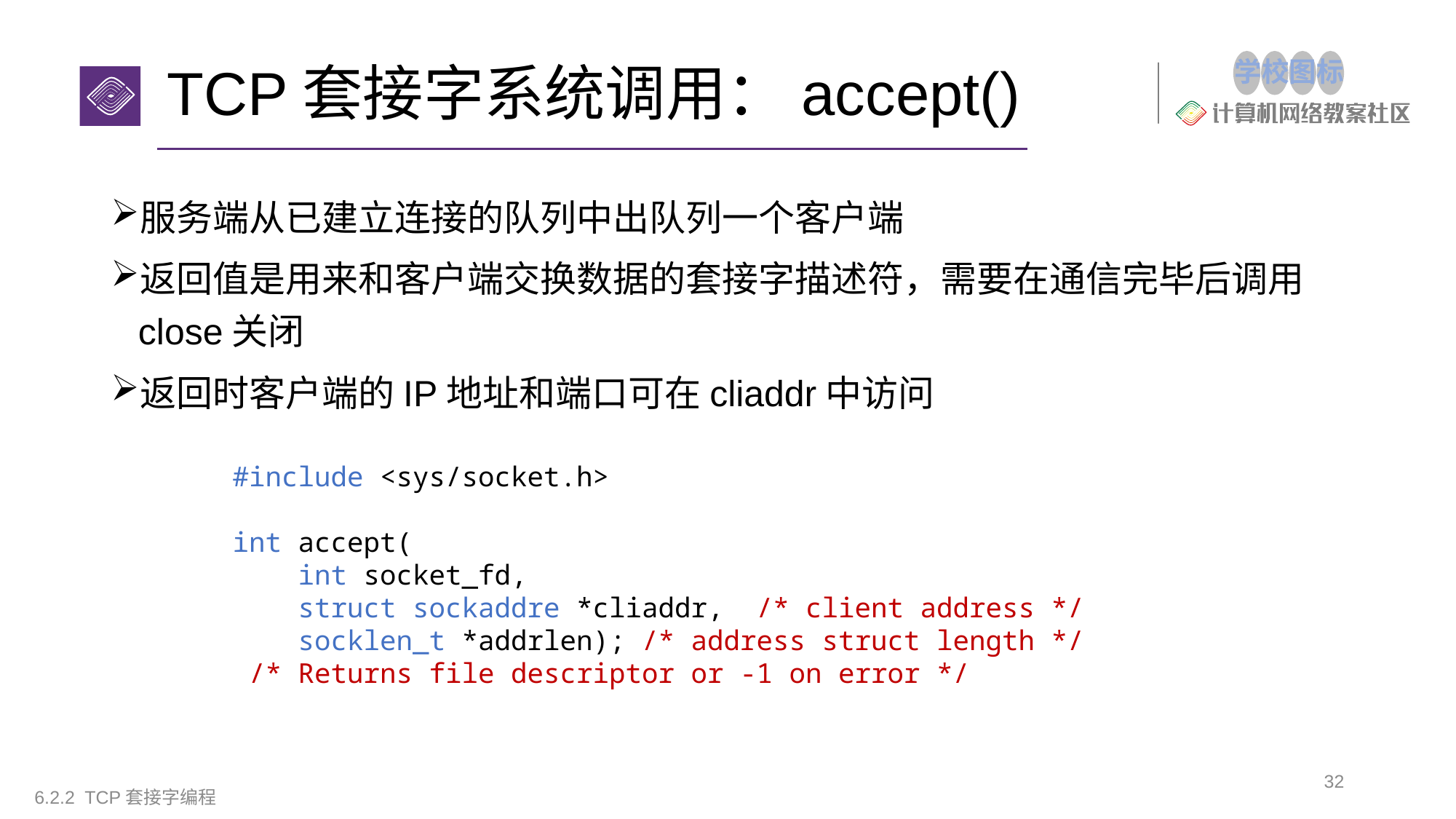

# TCP套接字系统调用：accept()
服务端从已建立连接的队列中出队列一个客户端
返回值是用来和客户端交换数据的套接字描述符，需要在通信完毕后调用close关闭
返回时客户端的IP地址和端口可在cliaddr中访问
#include <sys/socket.h>
int accept(
    int socket_fd,
    struct sockaddre *cliaddr,  /* client address */
    socklen_t *addrlen); /* address struct length */
 /* Returns file descriptor or -1 on error */
32
6.2.2  TCP套接字编程